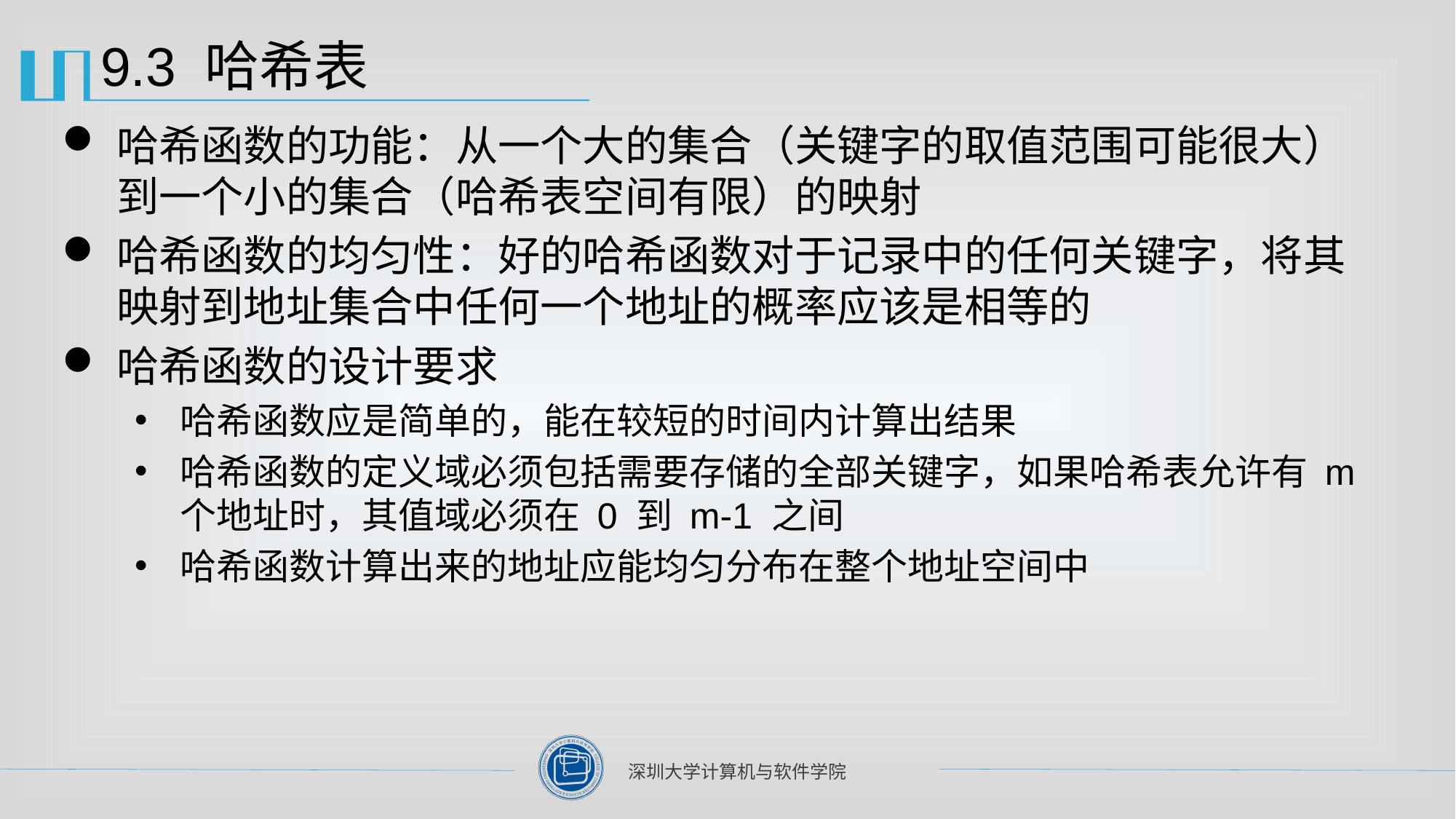

# 9.3 哈希表
哈希函数的功能：从一个大的集合（关键字的取值范围可能很大）到一个小的集合（哈希表空间有限）的映射
哈希函数的均匀性：好的哈希函数对于记录中的任何关键字，将其映射到地址集合中任何一个地址的概率应该是相等的
哈希函数的设计要求
哈希函数应是简单的，能在较短的时间内计算出结果
哈希函数的定义域必须包括需要存储的全部关键字，如果哈希表允许有 m 个地址时，其值域必须在 0 到 m-1 之间
哈希函数计算出来的地址应能均匀分布在整个地址空间中

115